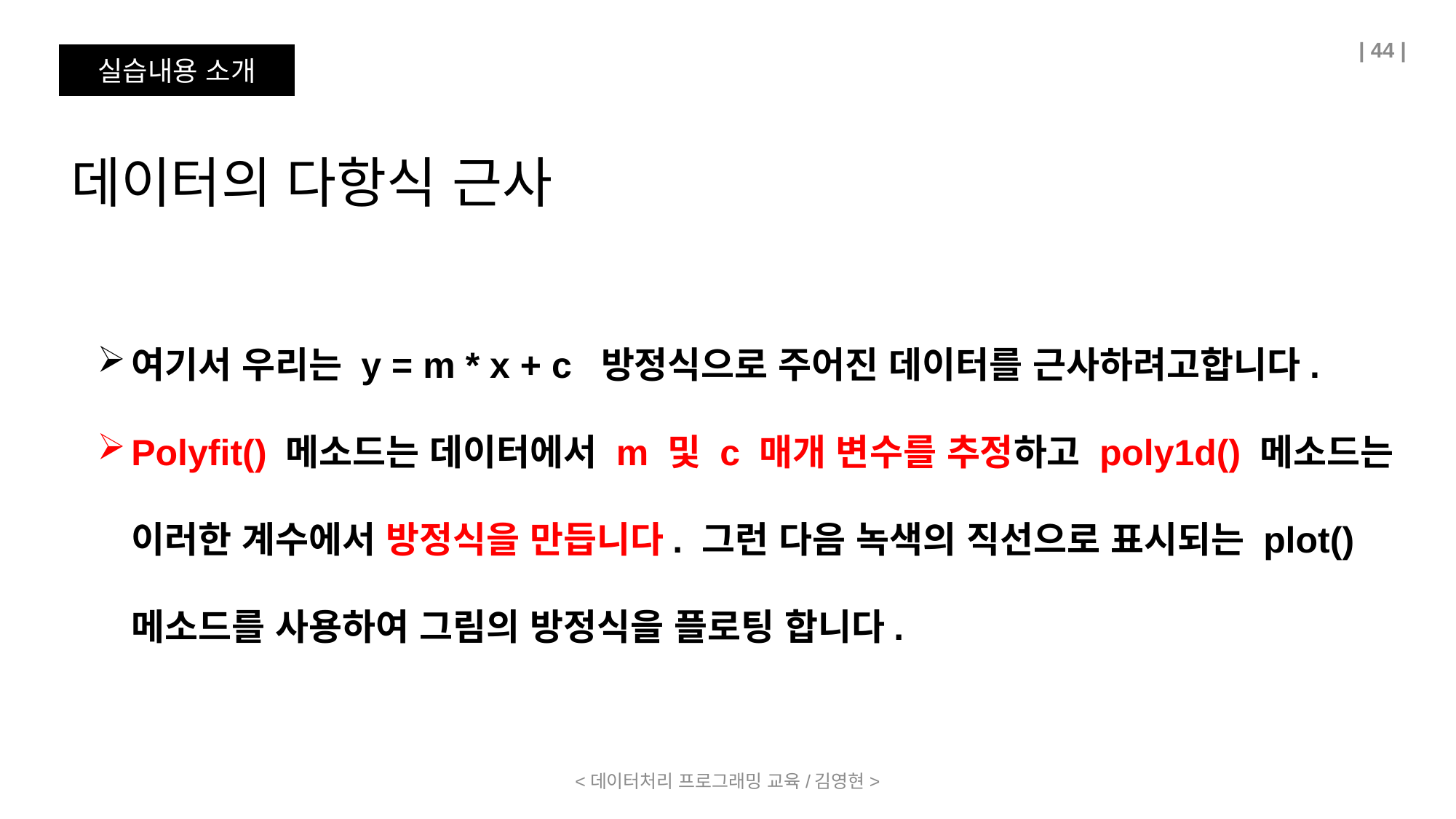

| 44 |
실습내용 소개
데이터의 다항식 근사
여기서 우리는 y = m * x + c  방정식으로 주어진 데이터를 근사하려고합니다.
Polyfit() 메소드는 데이터에서 m 및 c 매개 변수를 추정하고 poly1d() 메소드는 이러한 계수에서 방정식을 만듭니다. 그런 다음 녹색의 직선으로 표시되는 plot() 메소드를 사용하여 그림의 방정식을 플로팅 합니다.
<데이터처리 프로그래밍 교육/김영현>